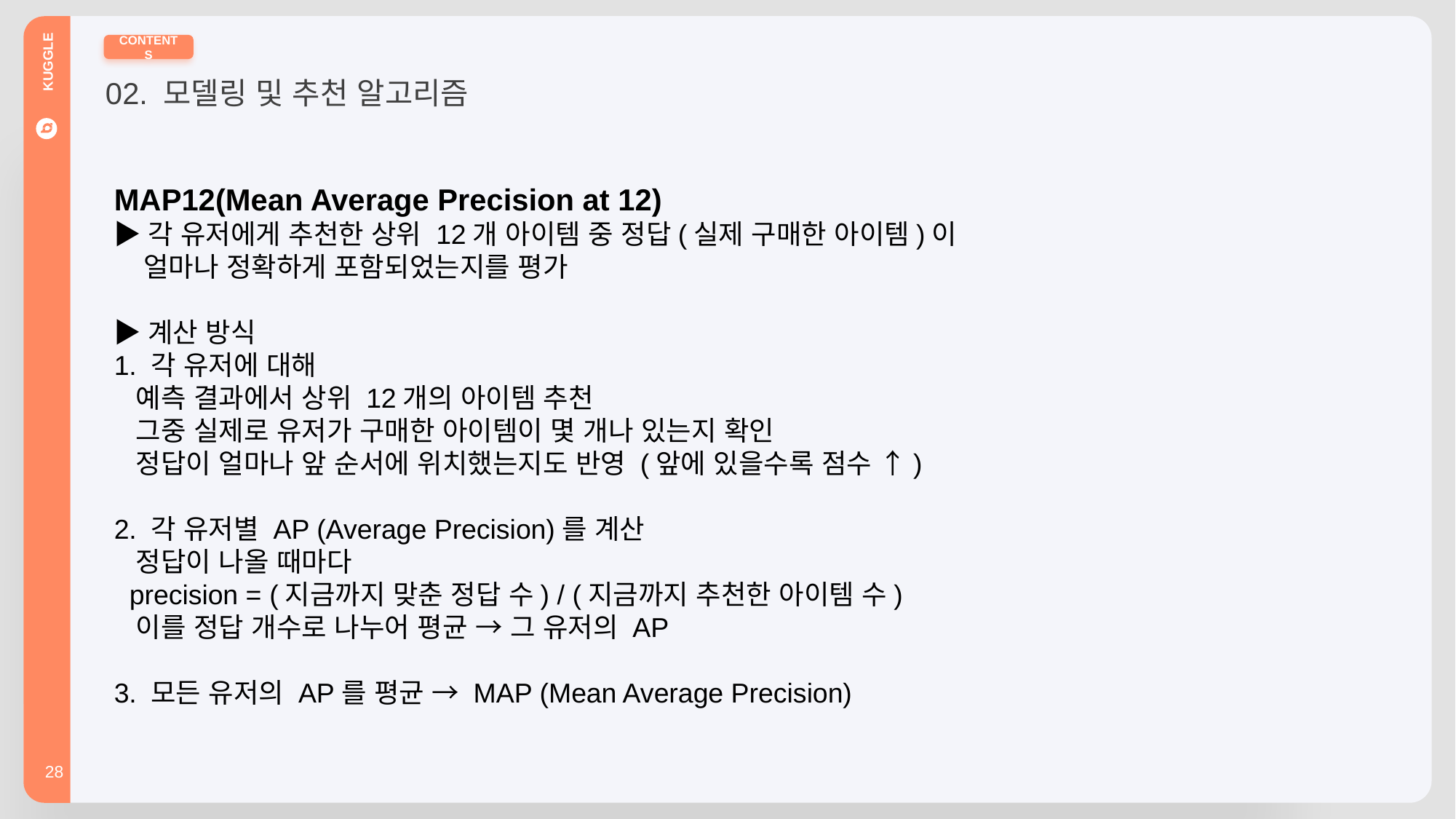

02. 모델링 및 추천 알고리즘
CONTENTS

MAP12(Mean Average Precision at 12)
▶각 유저에게 추천한 상위 12개 아이템 중 정답(실제 구매한 아이템)이
   얼마나 정확하게 포함되었는지를 평가

▶계산 방식
1. 각 유저에 대해
  예측 결과에서 상위 12개의 아이템 추천
  그중 실제로 유저가 구매한 아이템이 몇 개나 있는지 확인
  정답이 얼마나 앞 순서에 위치했는지도 반영 (앞에 있을수록 점수 ↑)

2. 각 유저별 AP (Average Precision)를 계산
  정답이 나올 때마다
  precision = (지금까지 맞춘 정답 수) / (지금까지 추천한 아이템 수)
  이를 정답 개수로 나누어 평균 → 그 유저의 AP

3. 모든 유저의 AP를 평균 → MAP (Mean Average Precision)

KUGGLE
28